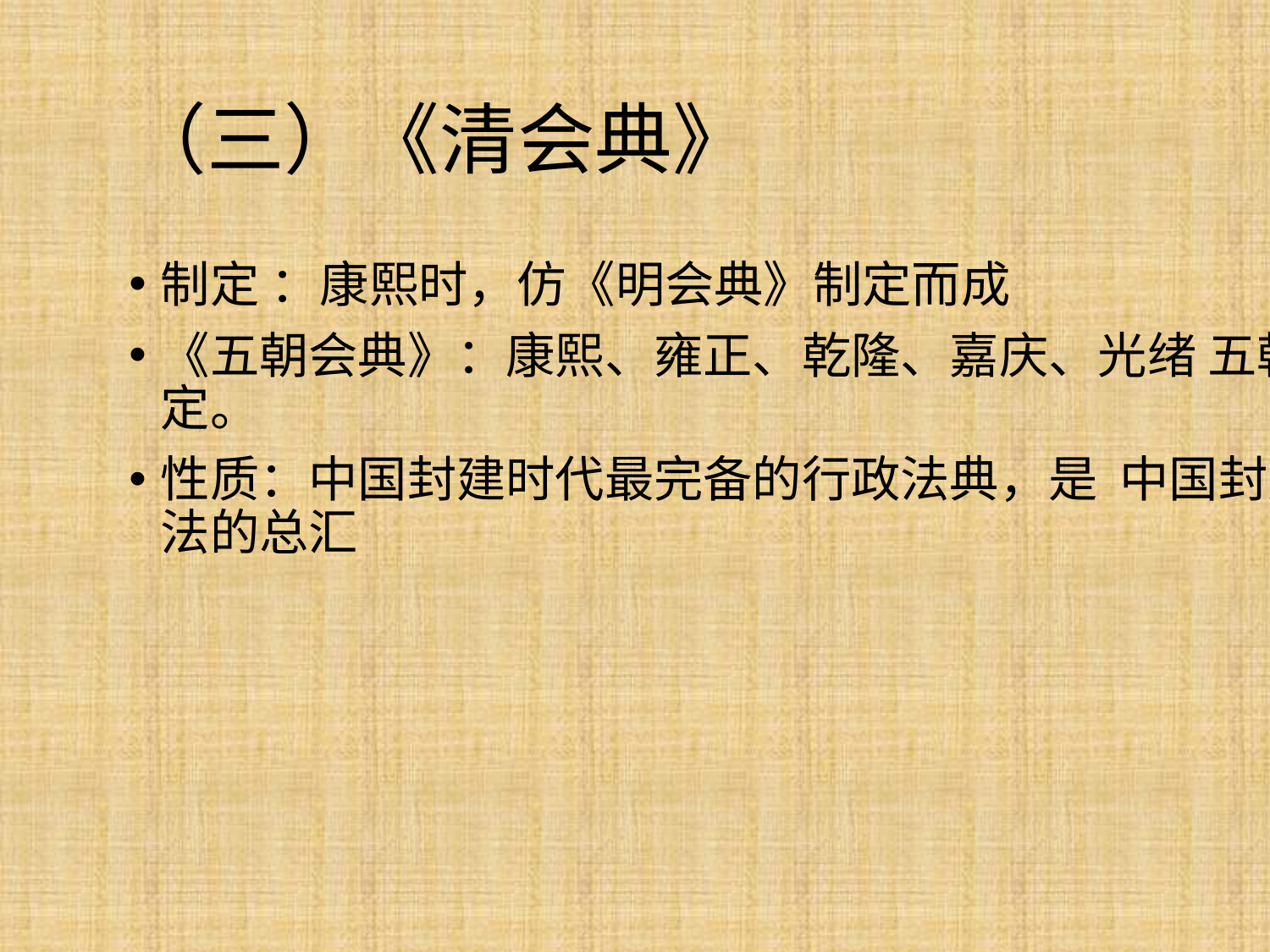

# （三）《清会典》
制定 ：康熙时，仿《明会典》制定而成
《五朝会典》：康熙、雍正、乾隆、嘉庆、光绪 五朝均制定和修定。
性质：中国封建时代最完备的行政法典，是  中国封建时代行政立法的总汇